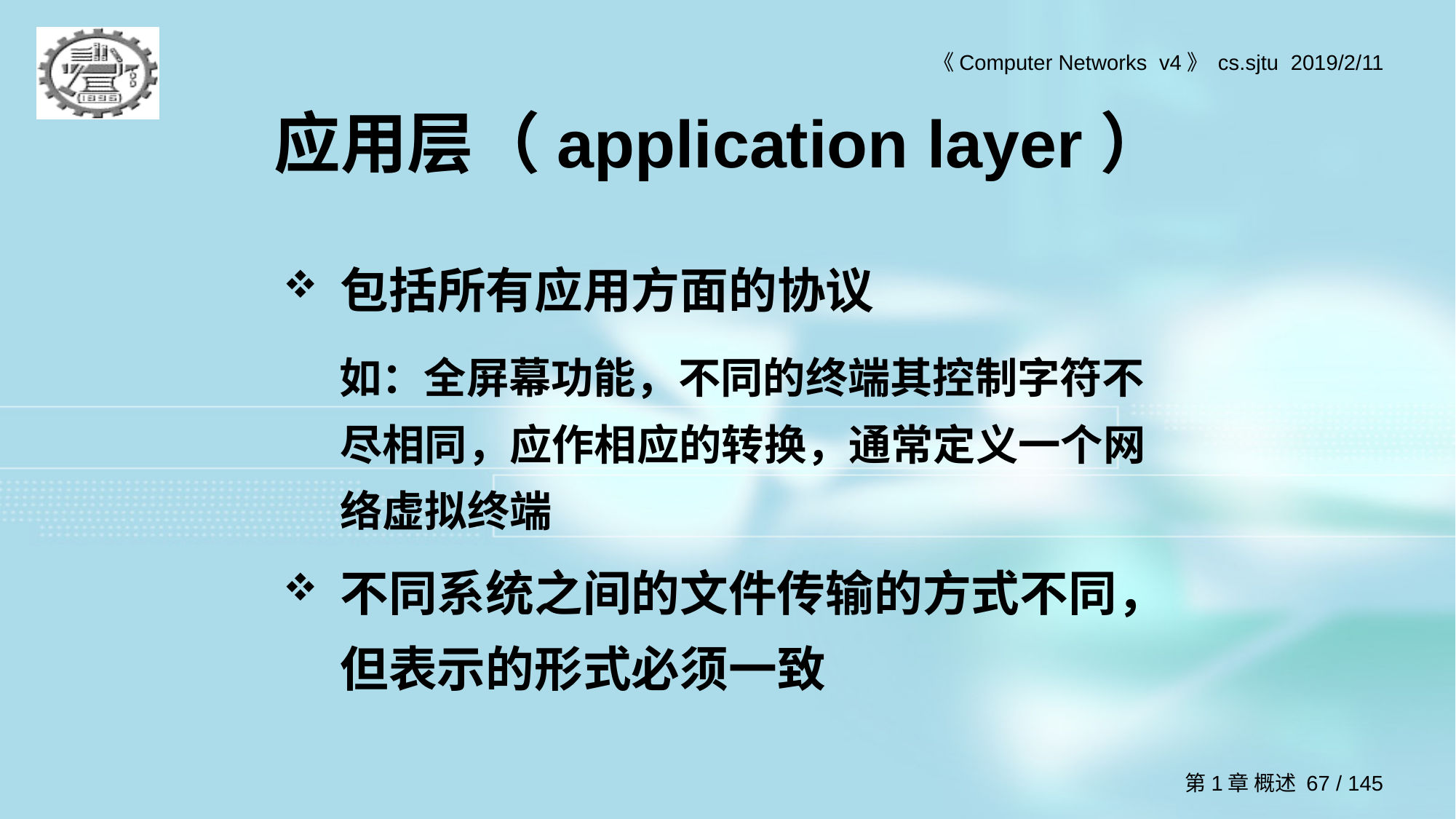

# 应用层（application layer）
包括所有应用方面的协议
    如：全屏幕功能，不同的终端其控制字符不尽相同，应作相应的转换，通常定义一个网络虚拟终端
不同系统之间的文件传输的方式不同，但表示的形式必须一致